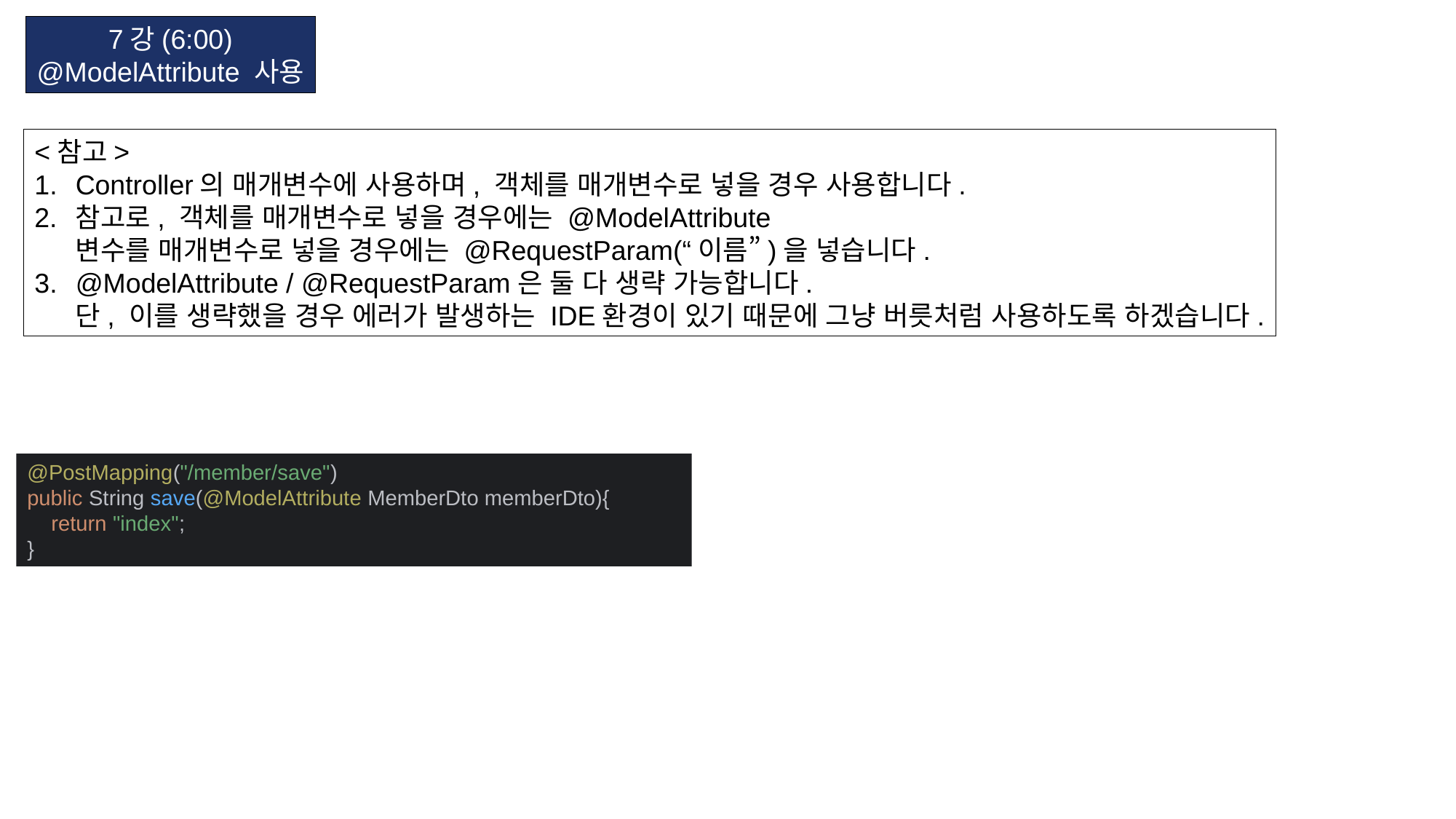

7강(6:00)
@ModelAttribute 사용
<참고>
Controller의 매개변수에 사용하며, 객체를 매개변수로 넣을 경우 사용합니다.
참고로, 객체를 매개변수로 넣을 경우에는 @ModelAttribute
변수를 매개변수로 넣을 경우에는 @RequestParam(“이름”)을 넣습니다.
@ModelAttribute / @RequestParam은 둘 다 생략 가능합니다.
단, 이를 생략했을 경우 에러가 발생하는 IDE환경이 있기 때문에 그냥 버릇처럼 사용하도록 하겠습니다.
@PostMapping("/member/save")
public String save(@ModelAttribute MemberDto memberDto){
    return "index";
}